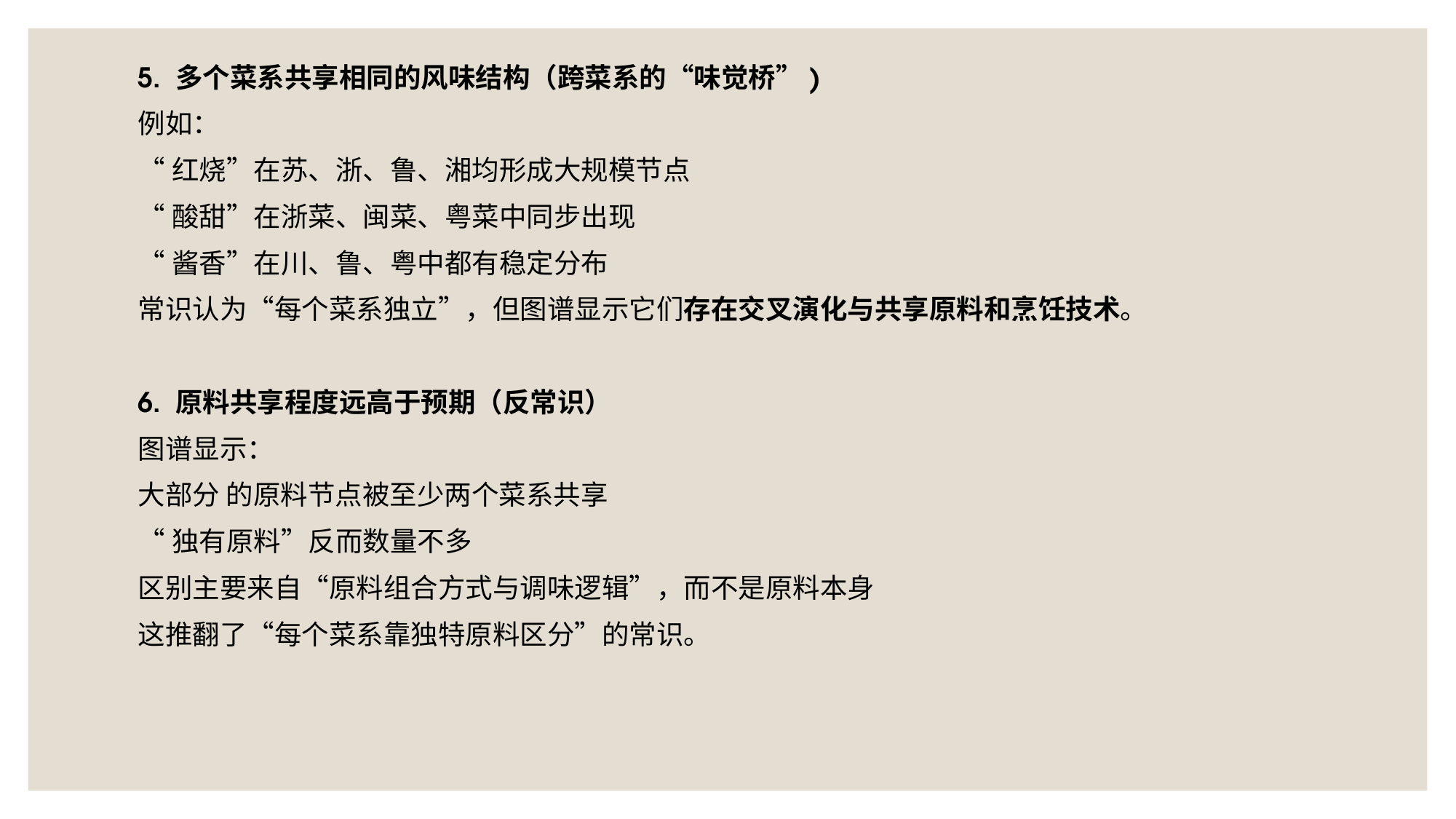

5. 多个菜系共享相同的风味结构（跨菜系的“味觉桥”)
例如：
“红烧”在苏、浙、鲁、湘均形成大规模节点
“酸甜”在浙菜、闽菜、粤菜中同步出现
“酱香”在川、鲁、粤中都有稳定分布
常识认为“每个菜系独立”，但图谱显示它们存在交叉演化与共享原料和烹饪技术。

6. 原料共享程度远高于预期（反常识）
图谱显示：
大部分 的原料节点被至少两个菜系共享
“独有原料”反而数量不多
区别主要来自“原料组合方式与调味逻辑”，而不是原料本身
这推翻了“每个菜系靠独特原料区分”的常识。